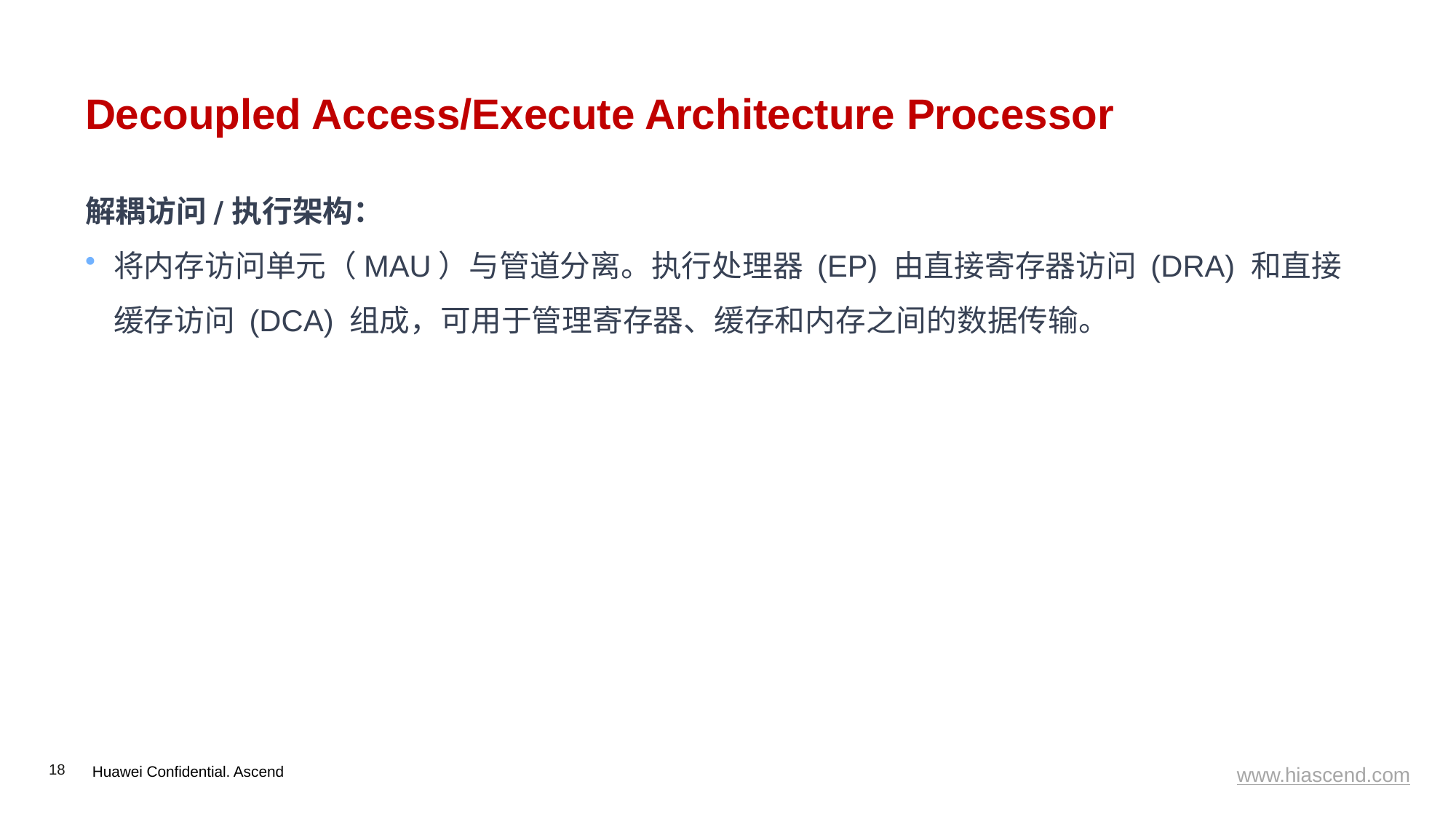

# Decoupled Access/Execute Architecture Processor
解耦访问/执行架构：
将内存访问单元（MAU）与管道分离。执行处理器 (EP) 由直接寄存器访问 (DRA) 和直接缓存访问 (DCA) 组成，可用于管理寄存器、缓存和内存之间的数据传输。